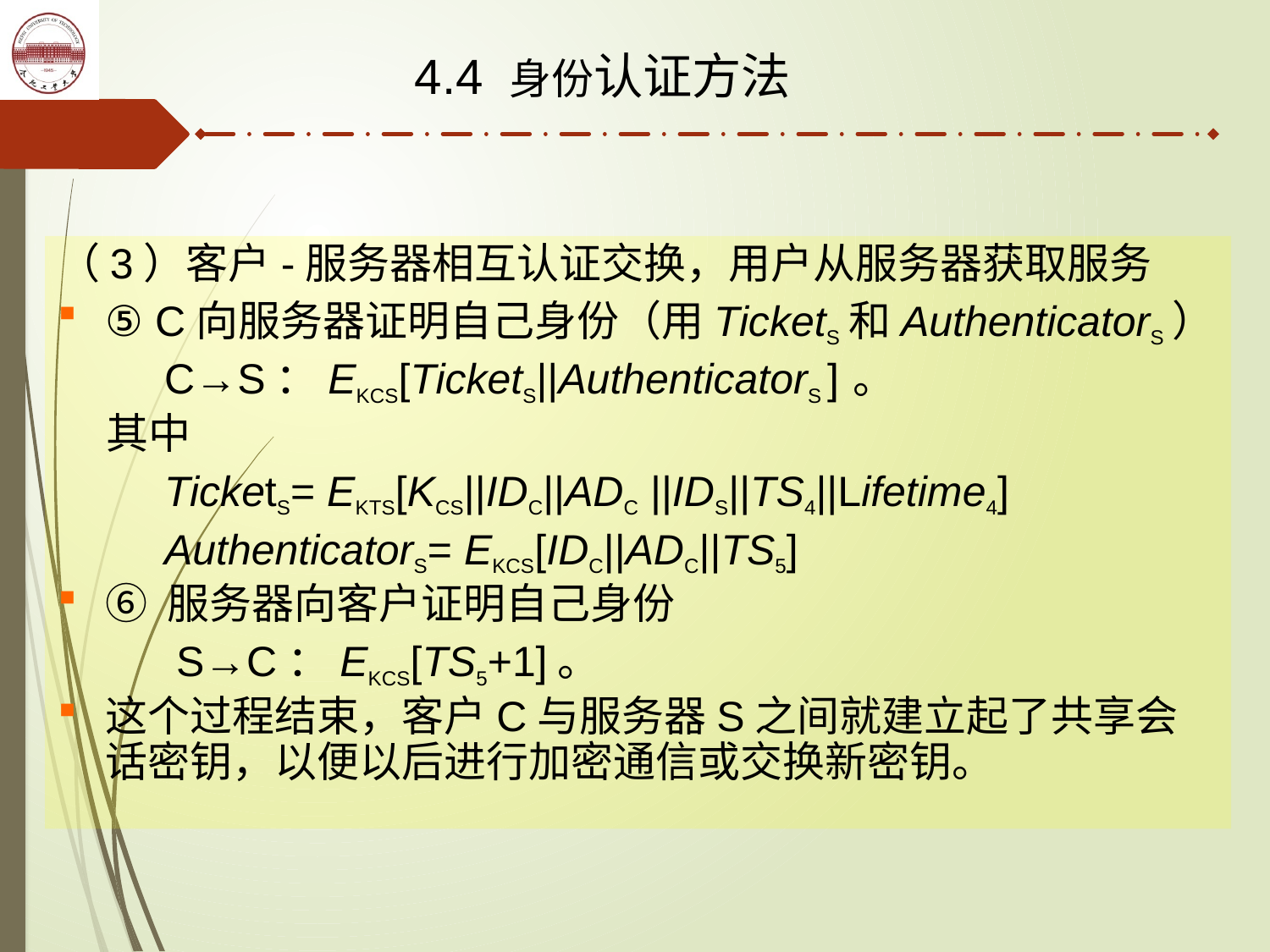

4.4 身份认证方法
（3）客户-服务器相互认证交换，用户从服务器获取服务
⑤ C向服务器证明自己身份（用TicketS和AuthenticatorS）
         C→S：EKCS[TicketS||AuthenticatorS ] 。
    其中
         TicketS= EKTS[KCS||IDC||ADC ||IDS||TS4||Lifetime4]
         AuthenticatorS= EKCS[IDC||ADC||TS5]
⑥ 服务器向客户证明自己身份
          S→C：EKCS[TS5+1]。
这个过程结束，客户C与服务器S之间就建立起了共享会话密钥，以便以后进行加密通信或交换新密钥。